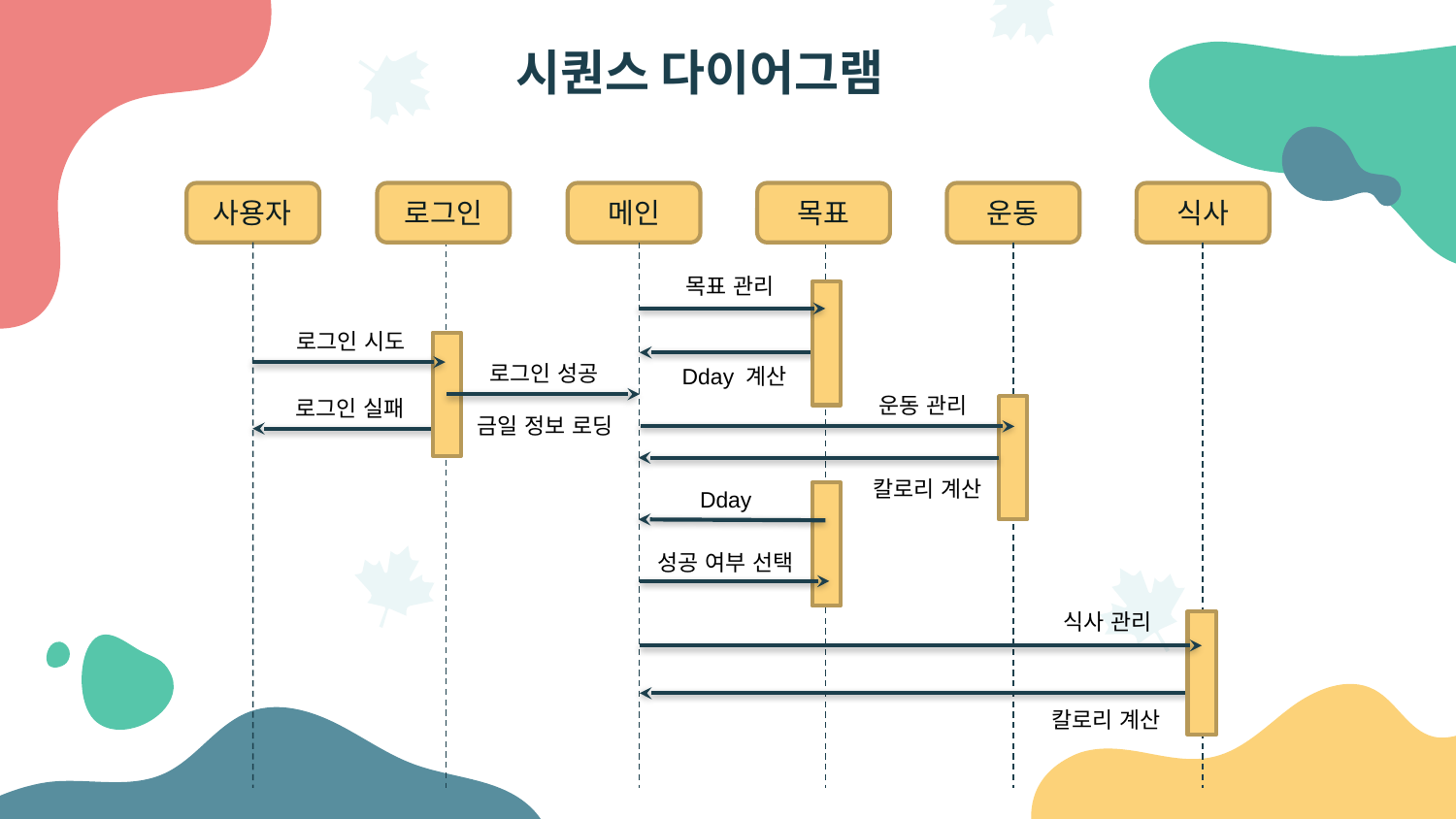

# 시퀀스 다이어그램

사용자
로그인
메인
목표
운동
식사

목표 관리

로그인 시도

로그인 성공
Dday 계산
운동 관리
로그인 실패

금일 정보 로딩
칼로리 계산
Dday

성공 여부 선택
식사 관리

칼로리 계산